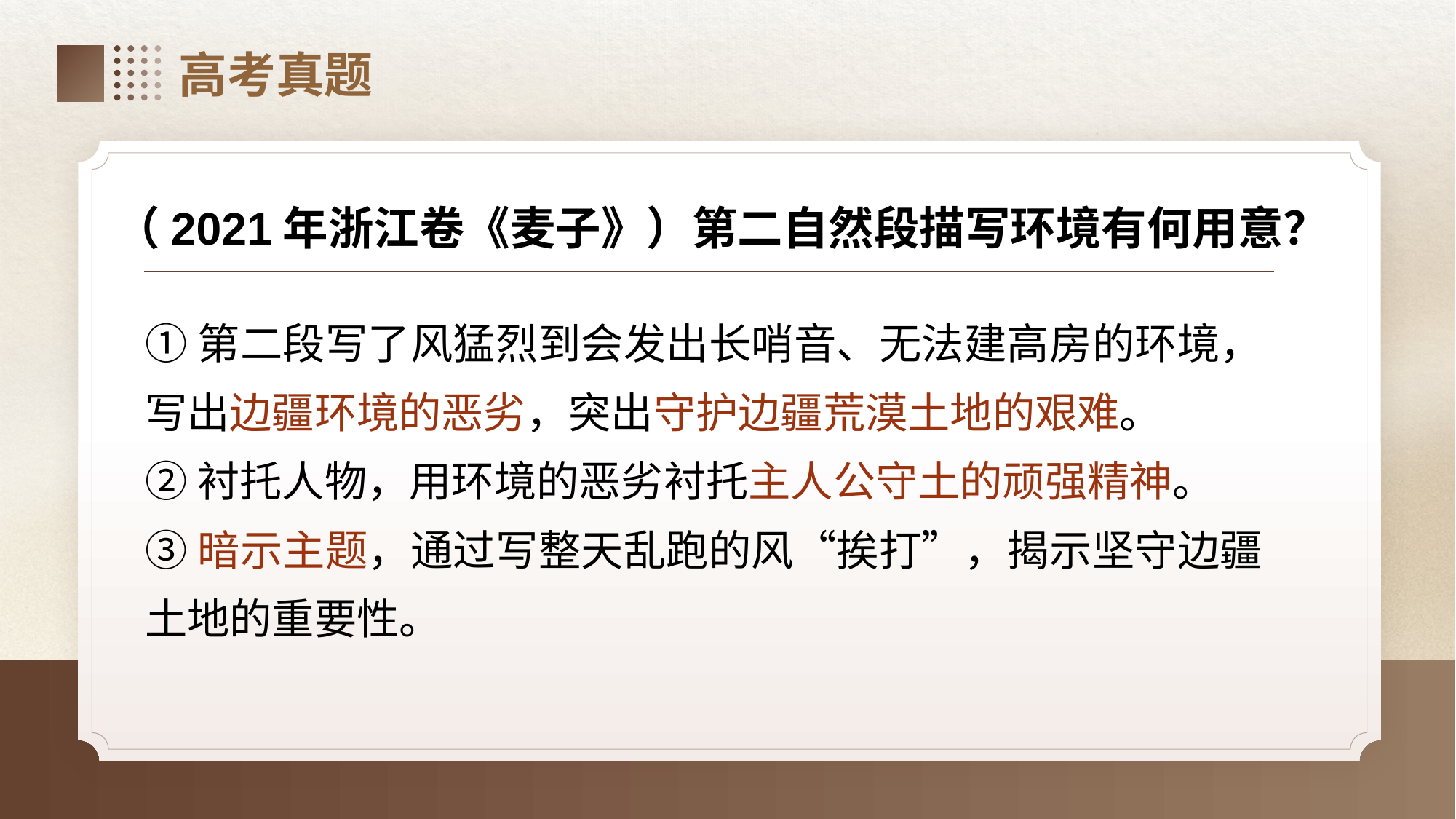

高考真题

（2021年浙江卷《麦子》）第二自然段描写环境有何用意？
①第二段写了风猛烈到会发出长哨音、无法建高房的环境，写出边疆环境的恶劣，突出守护边疆荒漠土地的艰难。
②衬托人物，用环境的恶劣衬托主人公守土的顽强精神。
③暗示主题，通过写整天乱跑的风“挨打”，揭示坚守边疆土地的重要性。